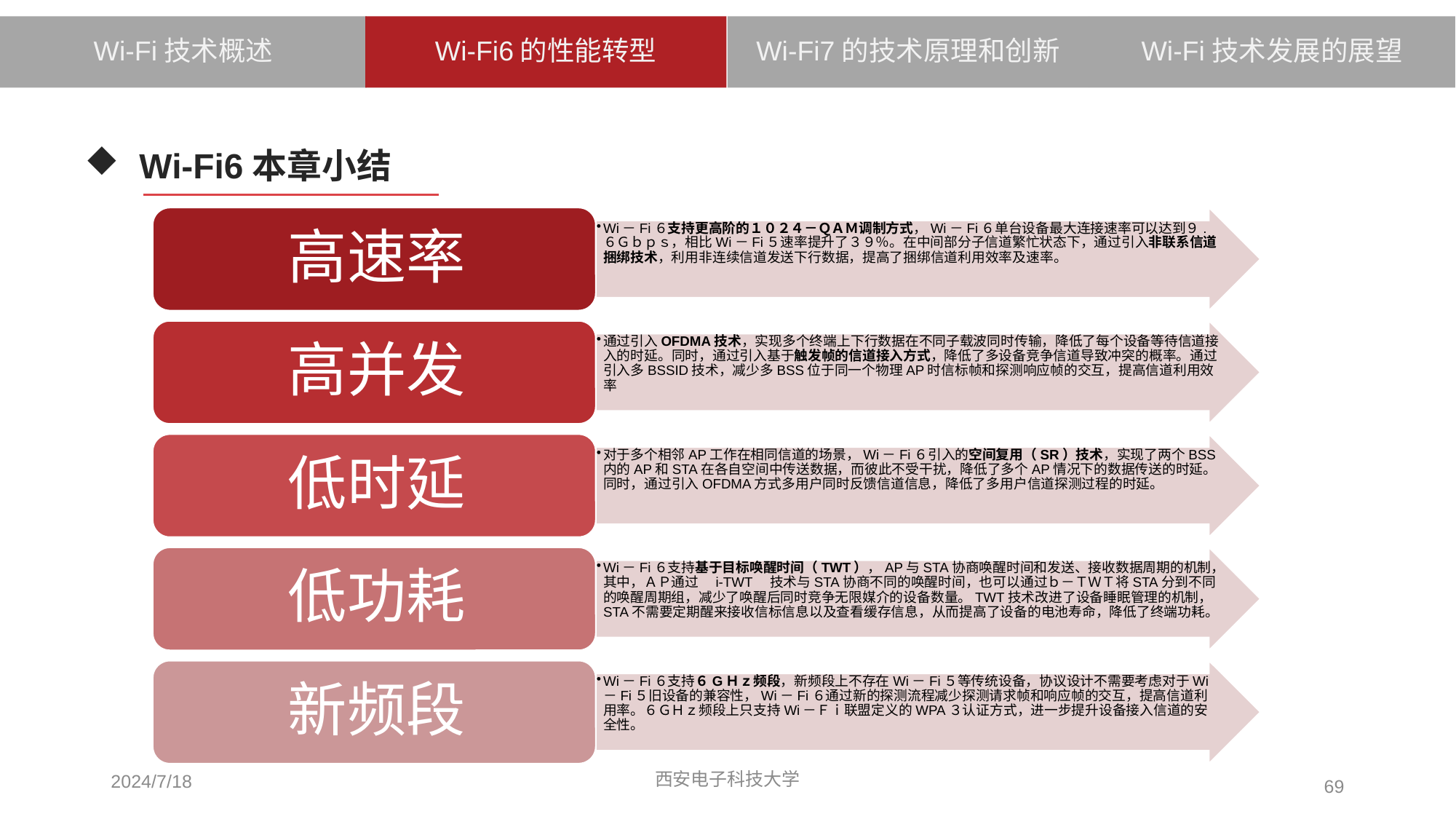

Wi-Fi6的性能转型
Wi-Fi7的技术原理和创新
Wi-Fi技术发展的展望
Wi-Fi技术概述
# Wi-Fi6本章小结
Wi－Fi６支持更高阶的１０２４－ＱＡＭ调制方式，Wi－Fi６单台设备最大连接速率可以达到９.６Ｇｂｐｓ，相比Wi－Fi５速率提升了３９％。在中间部分子信道繁忙状态下，通过引入非联系信道捆绑技术，利用非连续信道发送下行数据，提高了捆绑信道利用效率及速率。
高速率
通过引入OFDMA技术，实现多个终端上下行数据在不同子载波同时传输，降低了每个设备等待信道接入的时延。同时，通过引入基于触发帧的信道接入方式，降低了多设备竞争信道导致冲突的概率。通过引入多BSSID技术，减少多BSS位于同一个物理AP时信标帧和探测响应帧的交互，提高信道利用效率
高并发
对于多个相邻AP工作在相同信道的场景，Wi－Fi６引入的空间复用（SR）技术，实现了两个BSS内的AP和STA在各自空间中传送数据，而彼此不受干扰，降低了多个AP情况下的数据传送的时延。同时，通过引入OFDMA方式多用户同时反馈信道信息，降低了多用户信道探测过程的时延。
低时延
Wi－Fi６支持基于目标唤醒时间（TWT），AP与STA协商唤醒时间和发送、接收数据周期的机制，其中，ＡＰ通过　i-TWT　技术与STA协商不同的唤醒时间，也可以通过ｂ－ＴＷＴ将STA分到不同的唤醒周期组，减少了唤醒后同时竞争无限媒介的设备数量。TWT技术改进了设备睡眠管理的机制，STA不需要定期醒来接收信标信息以及查看缓存信息，从而提高了设备的电池寿命，降低了终端功耗。
低功耗
Wi－Fi６支持６GＨｚ频段，新频段上不存在Wi－Fi５等传统设备，协议设计不需要考虑对于Wi－Fi５旧设备的兼容性，Wi－Fi６通过新的探测流程减少探测请求帧和响应帧的交互，提高信道利用率。６ＧＨｚ频段上只支持Wi－Ｆｉ联盟定义的WPA３认证方式，进一步提升设备接入信道的安全性。
新频段
2024/7/18
西安电子科技大学
69